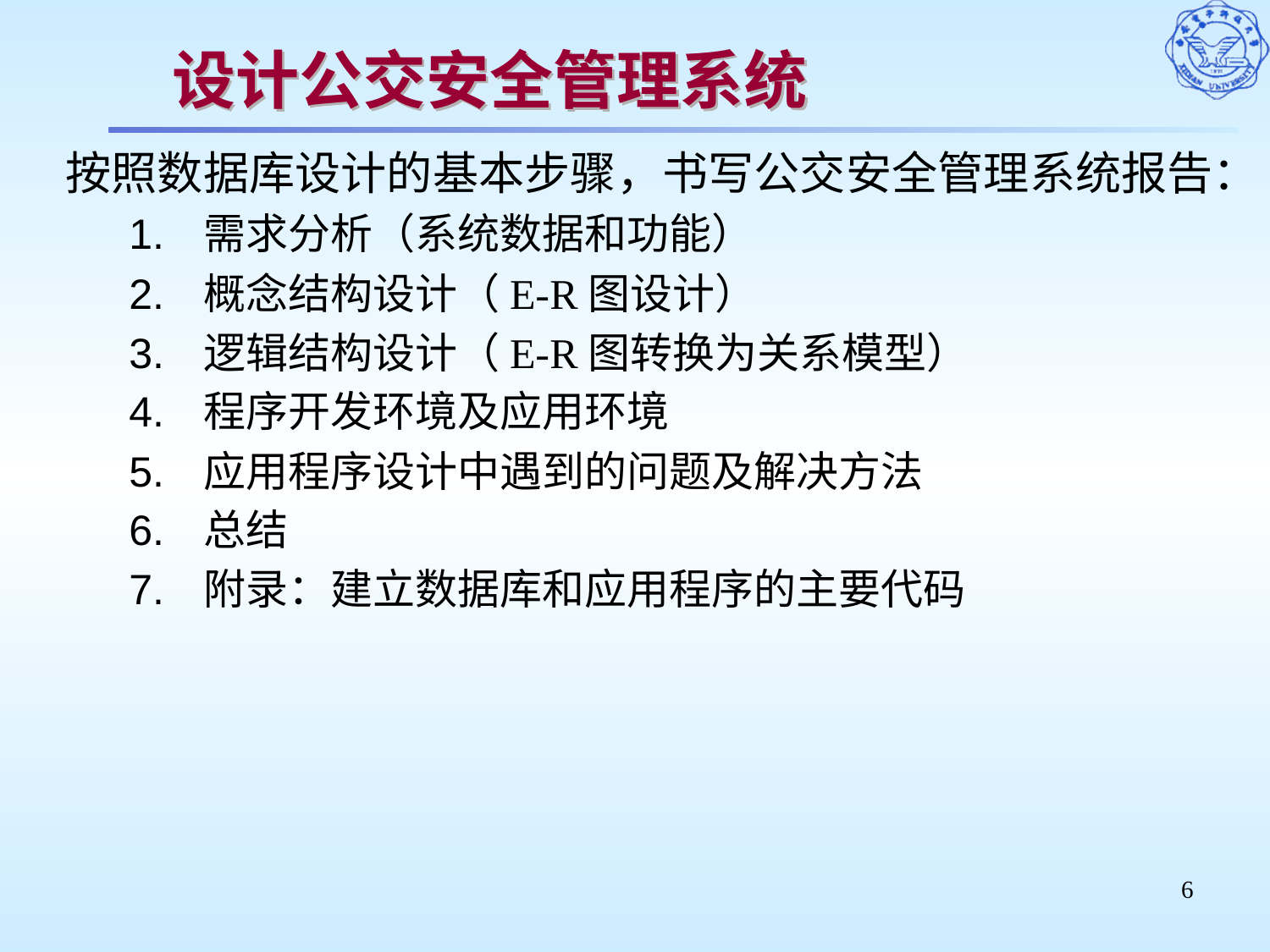

# 设计公交安全管理系统
按照数据库设计的基本步骤，书写公交安全管理系统报告：
需求分析（系统数据和功能）
概念结构设计（E-R图设计）
逻辑结构设计（E-R图转换为关系模型）
程序开发环境及应用环境
应用程序设计中遇到的问题及解决方法
总结
附录：建立数据库和应用程序的主要代码
6